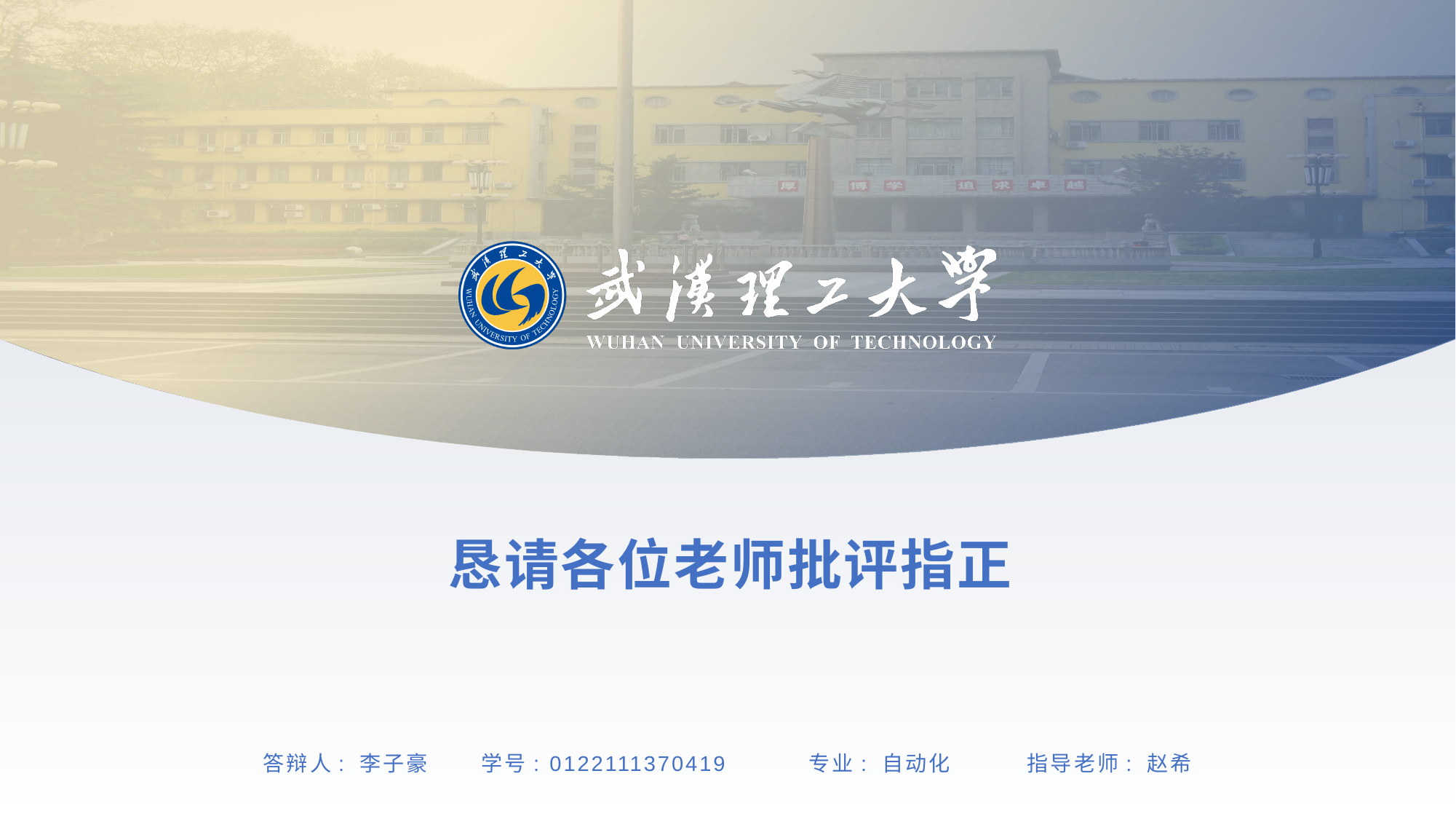

恳请各位老师批评指正
答辩人: 李子豪	学号: 0122111370419	专业: 自动化	指导老师: 赵希